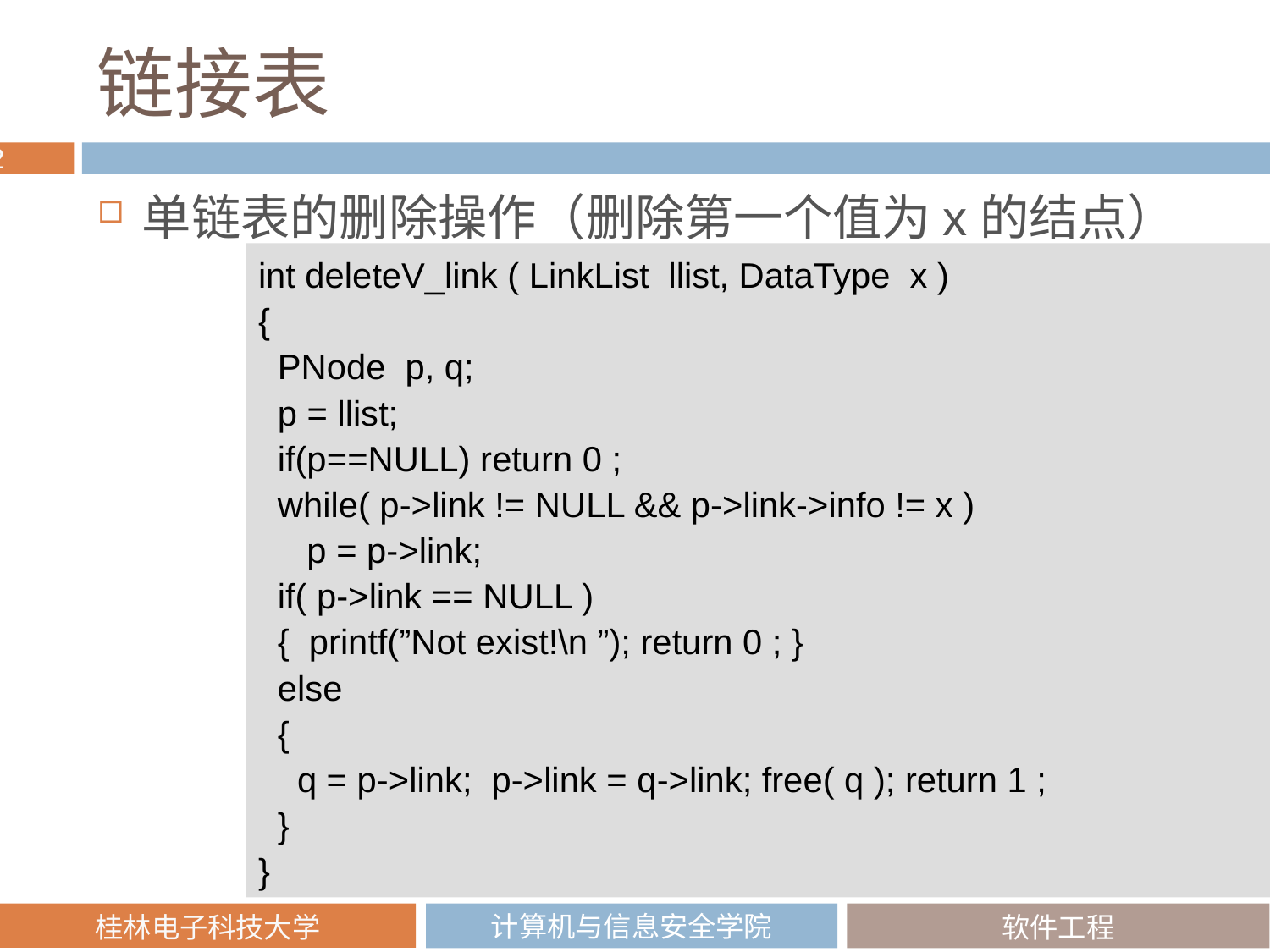

# 链接表
单链表的删除操作（删除第一个值为x的结点）
int deleteV_link ( LinkList  llist, DataType  x )
{
  PNode  p, q;
  p = llist;
  if(p==NULL) return 0 ;
  while( p->link != NULL && p->link->info != x )
     p = p->link;
  if( p->link == NULL )
  {  printf(”Not exist!\n ”); return 0 ; }
  else
  {
    q = p->link;  p->link = q->link; free( q ); return 1 ;
  }
}